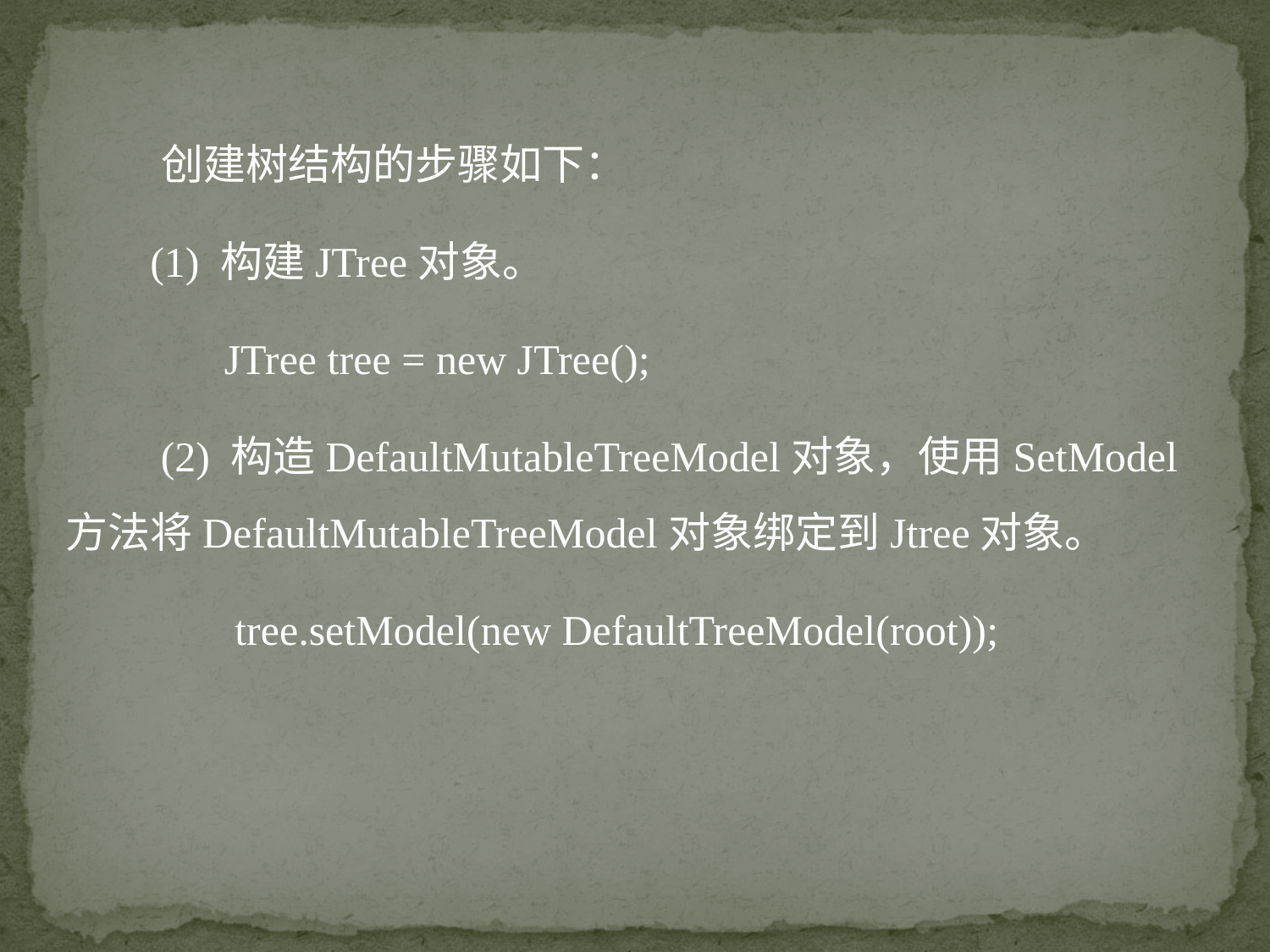

创建树结构的步骤如下：
        (1) 构建JTree对象。
	   JTree tree = new JTree();
         (2) 构造DefaultMutableTreeModel对象，使用SetModel方法将DefaultMutableTreeModel对象绑定到Jtree对象。
	    tree.setModel(new DefaultTreeModel(root));